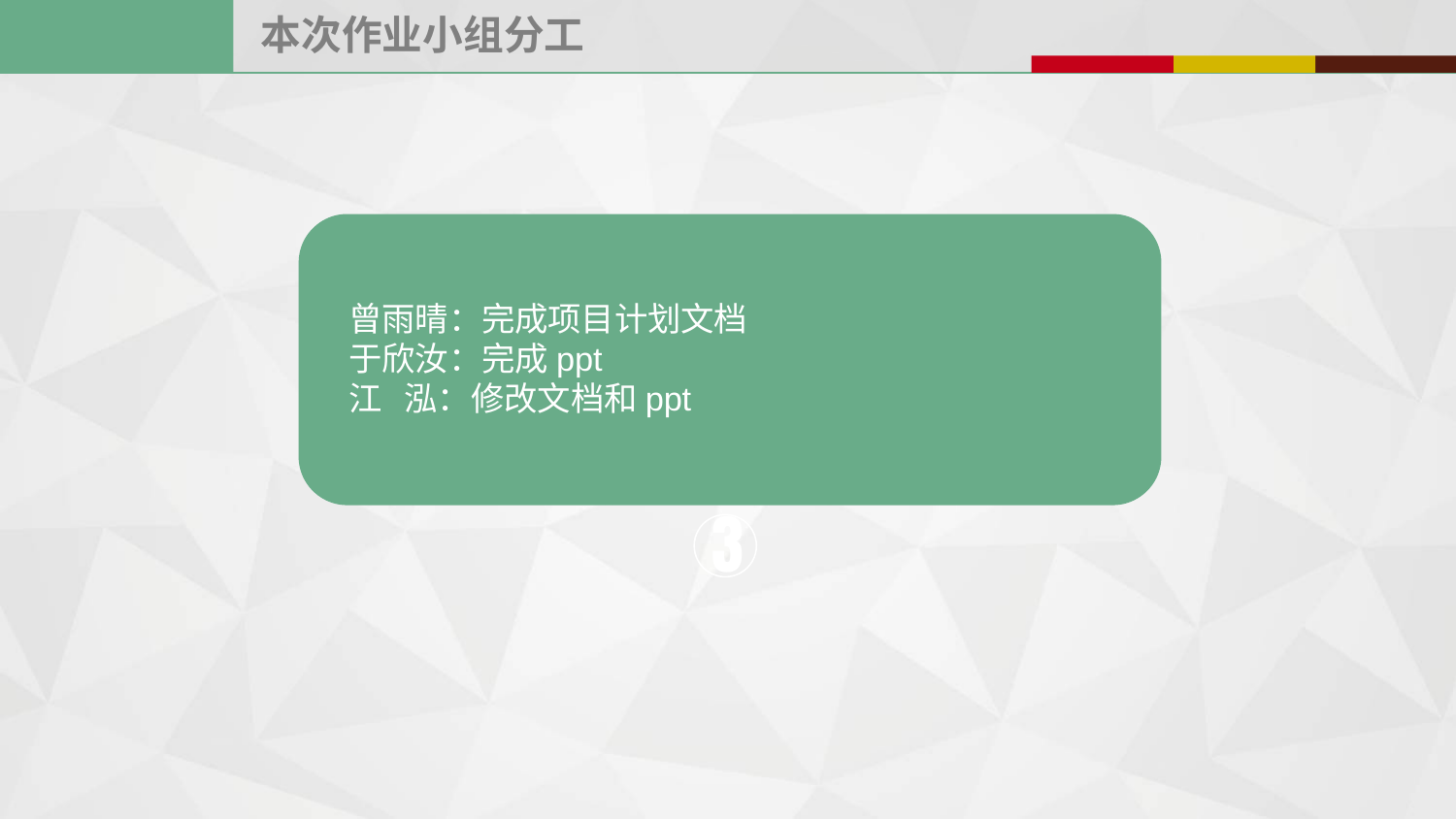

本次作业小组分工

1

2

曾雨晴：完成项目计划文档
于欣汝：完成ppt
江   泓：修改文档和ppt

3